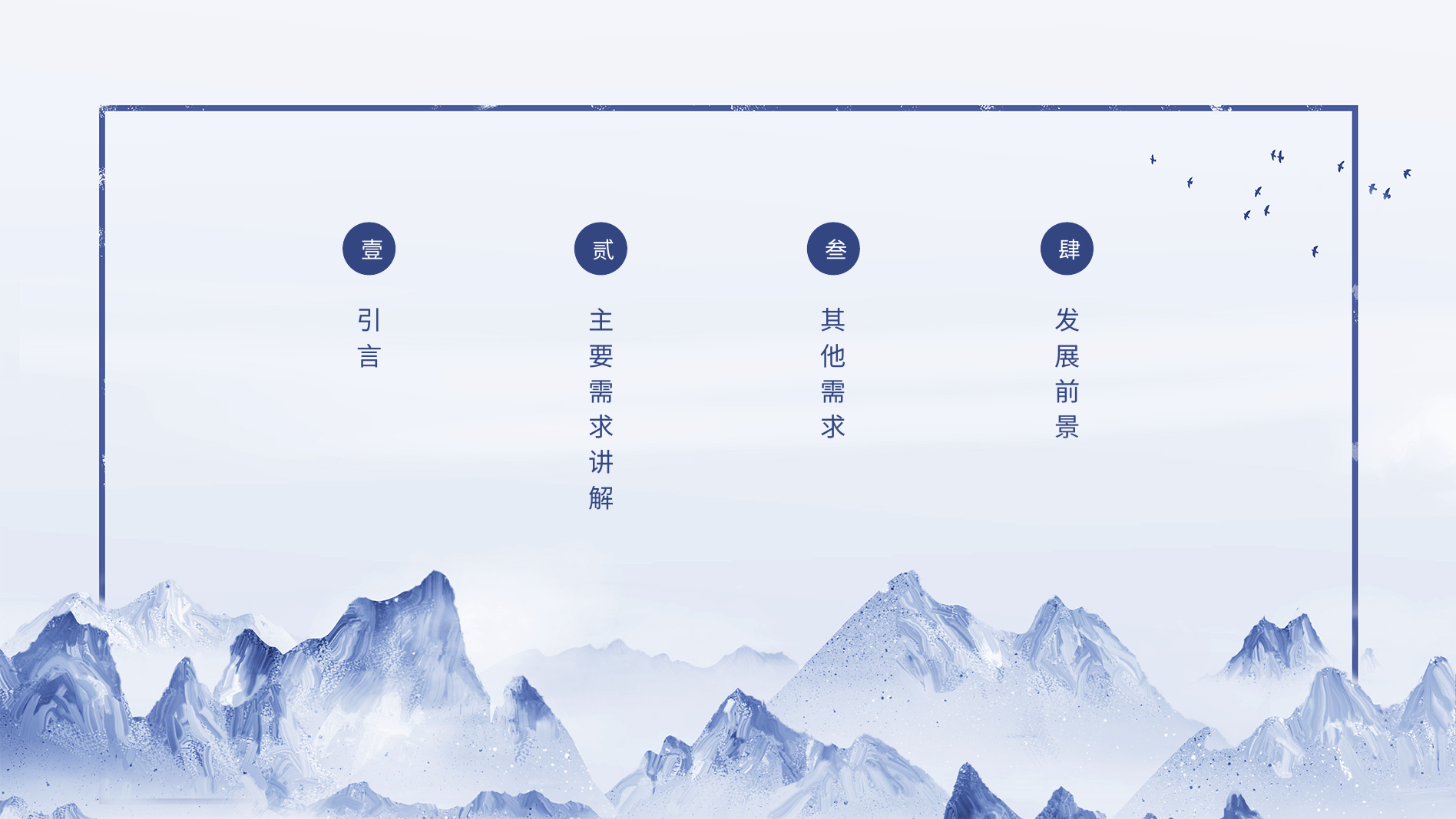

壹
贰
叁
肆
引言
主要需求讲解
其他需求
发展前景